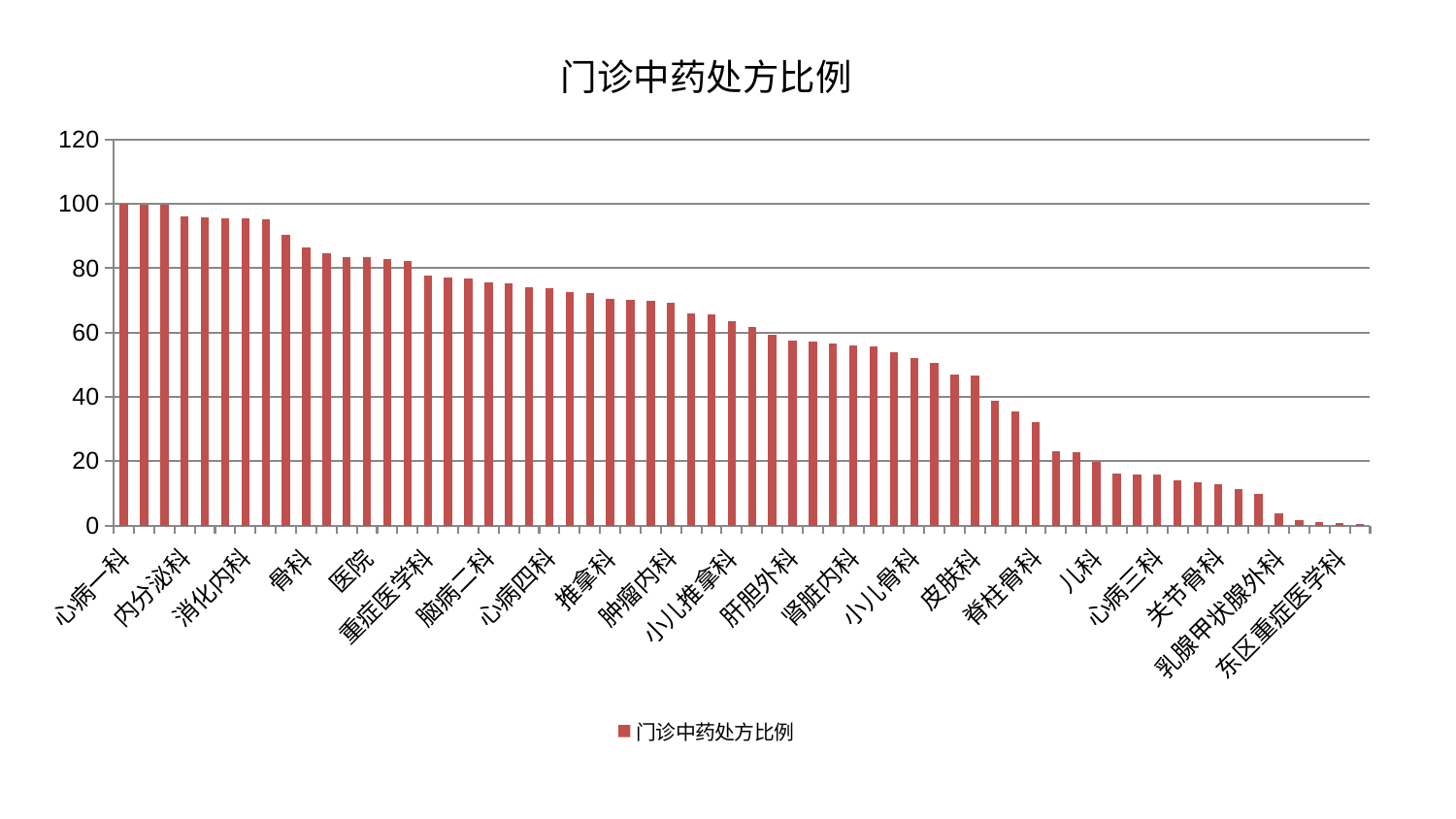

### Chart: 门诊中药处方比例

| Category | 门诊中药处方比例 |
|---|---|
| 心病一科 | 100.0 |
| 综合内科 | 99.75923607812894 |
| 神经外科 | 99.64750533287753 |
| 内分泌科 | 96.0597020555189 |
| 创伤骨科 | 95.75285004646759 |
| 心病二科 | 95.66039375992295 |
| 消化内科 | 95.43896427841163 |
| 显微骨科 | 95.25664066909479 |
| 风湿病科 | 90.34736622352999 |
| 骨科 | 86.50549911811787 |
| 肛肠科 | 84.5477633276512 |
| 胸外科 | 83.57355539677935 |
| 医院 | 83.46956623954799 |
| 运动损伤骨科 | 82.95100438290511 |
| 耳鼻喉科 | 82.16351609985263 |
| 重症医学科 | 77.61616844653048 |
| 周围血管科 | 77.18031063317187 |
| 眼科 | 76.8544797222151 |
| 脑病二科 | 75.47800626307226 |
| 针灸科 | 75.35603689356581 |
| 西区重症医学科 | 74.09223302510313 |
| 心病四科 | 73.65417094131703 |
| 口腔科 | 72.65325763893134 |
| 脾胃科消化科合并 | 72.34881380951337 |
| 推拿科 | 70.6289903325372 |
| 心血管内科 | 70.28107311871871 |
| 产科 | 69.87941697049911 |
| 肿瘤内科 | 69.31345513022008 |
| 脑病一科 | 65.81906497216822 |
| 中医经典科 | 65.54018465590862 |
| 小儿推拿科 | 63.650242724369505 |
| 呼吸内科 | 61.73714541356717 |
| 神经内科 | 59.44788233259872 |
| 肝胆外科 | 57.38740865627726 |
| 老年医学科 | 57.333660311312535 |
| 东区肾病科 | 56.59613148472807 |
| 肾脏内科 | 55.868773536002266 |
| 妇科 | 55.62929752519911 |
| 血液科 | 54.01062201374757 |
| 小儿骨科 | 52.19162817039565 |
| 妇科妇二科合并 | 50.46483665020578 |
| 肾病科 | 46.8003575818503 |
| 皮肤科 | 46.68795955352669 |
| 微创骨科 | 38.730783718141716 |
| 中医外治中心 | 35.301842722242434 |
| 脊柱骨科 | 32.08361413480525 |
| 康复科 | 23.06066651985852 |
| 肝病科 | 22.807990959539218 |
| 儿科 | 19.652534428106524 |
| 美容皮肤科 | 16.1480251044612 |
| 泌尿外科 | 15.982893746137135 |
| 心病三科 | 15.90035650314928 |
| 治未病中心 | 14.003951451087735 |
| 脑病三科 | 13.352792695944633 |
| 关节骨科 | 12.715346928943672 |
| 男科 | 11.315697935553912 |
| 妇二科 | 9.737176498461567 |
| 乳腺甲状腺外科 | 3.9139702835367 |
| 脾胃病科 | 1.5702508588917647 |
| 普通外科 | 1.0634659076938995 |
| 东区重症医学科 | 0.7805680807359169 |
| 身心医学科 | 0.32147830834521973 |
274